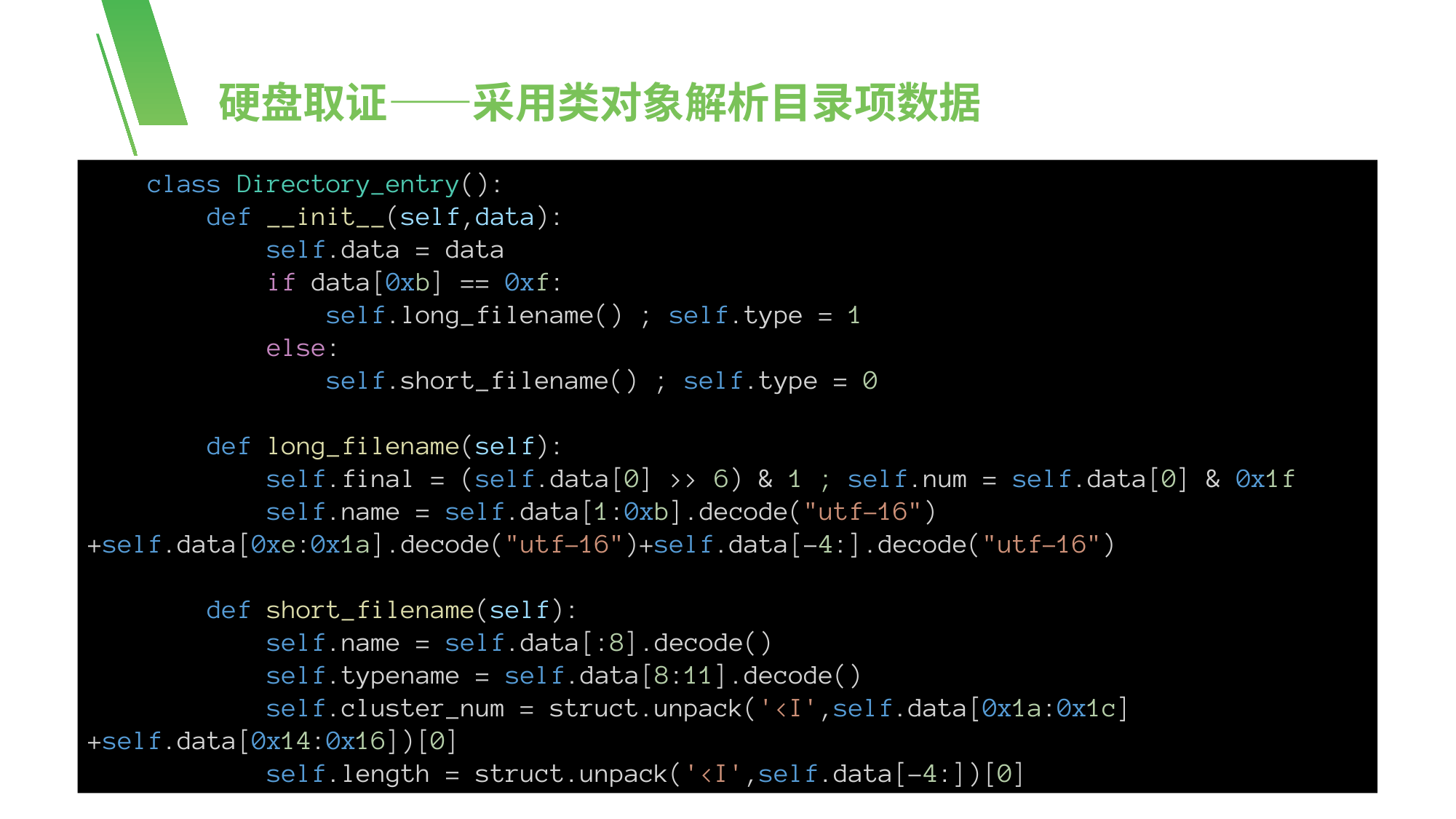

硬盘取证——采用类对象解析目录项数据
    class Directory_entry():
        def __init__(self,data):
            self.data = data
            if data[0xb] == 0xf:
                self.long_filename() ; self.type = 1
            else:
                self.short_filename() ; self.type = 0
        def long_filename(self):
            self.final = (self.data[0] >> 6) & 1 ; self.num = self.data[0] & 0x1f
            self.name = self.data[1:0xb].decode("utf-16")+self.data[0xe:0x1a].decode("utf-16")+self.data[-4:].decode("utf-16")

        def short_filename(self):
            self.name = self.data[:8].decode()
            self.typename = self.data[8:11].decode()
            self.cluster_num = struct.unpack('<I',self.data[0x1a:0x1c]+self.data[0x14:0x16])[0]
            self.length = struct.unpack('<I',self.data[-4:])[0]